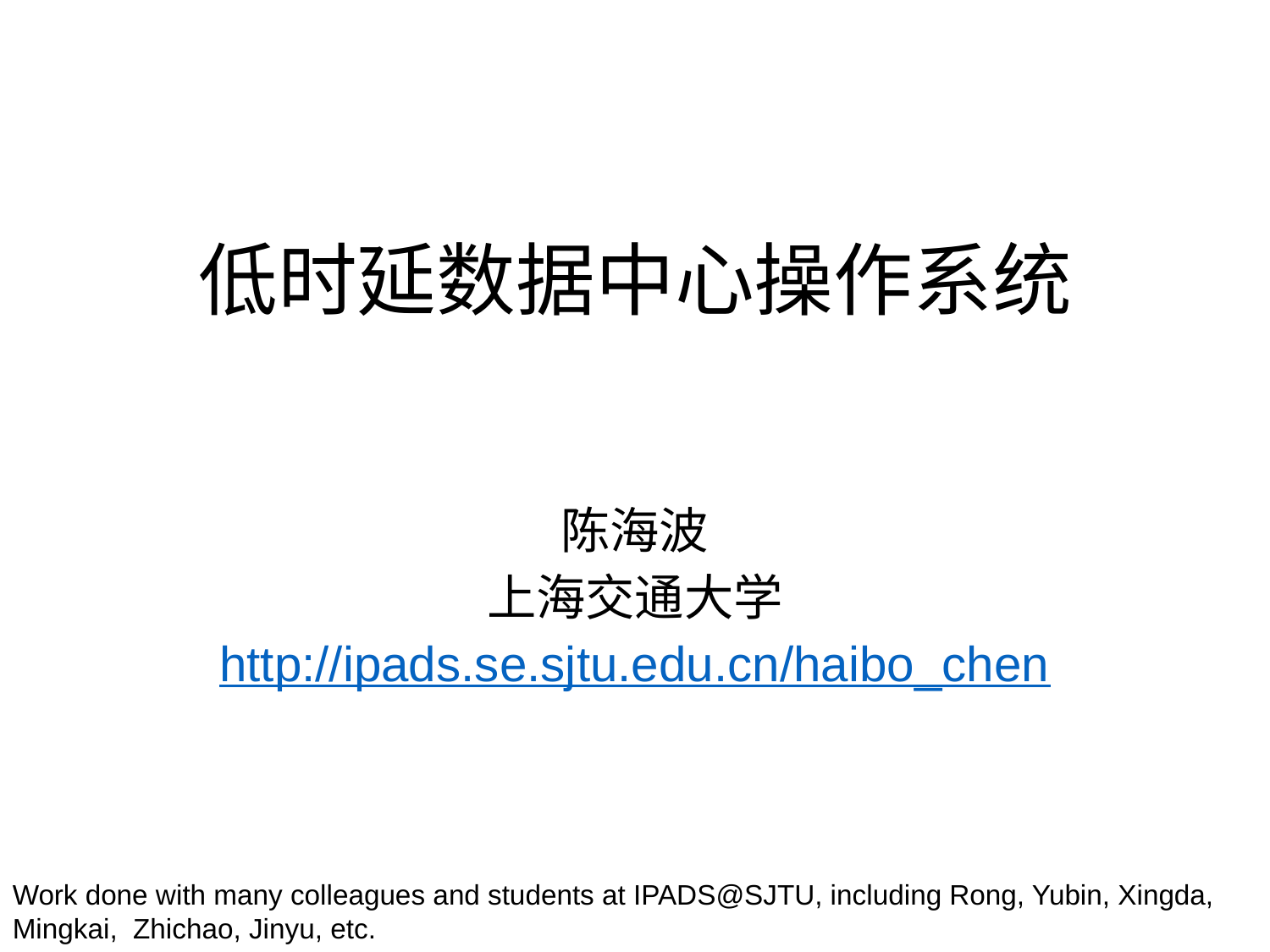

# 低时延数据中心操作系统

陈海波
上海交通大学
http://ipads.se.sjtu.edu.cn/haibo_chen

Work done with many colleagues and students at IPADS@SJTU, including Rong, Yubin, Xingda, Mingkai,  Zhichao, Jinyu, etc.